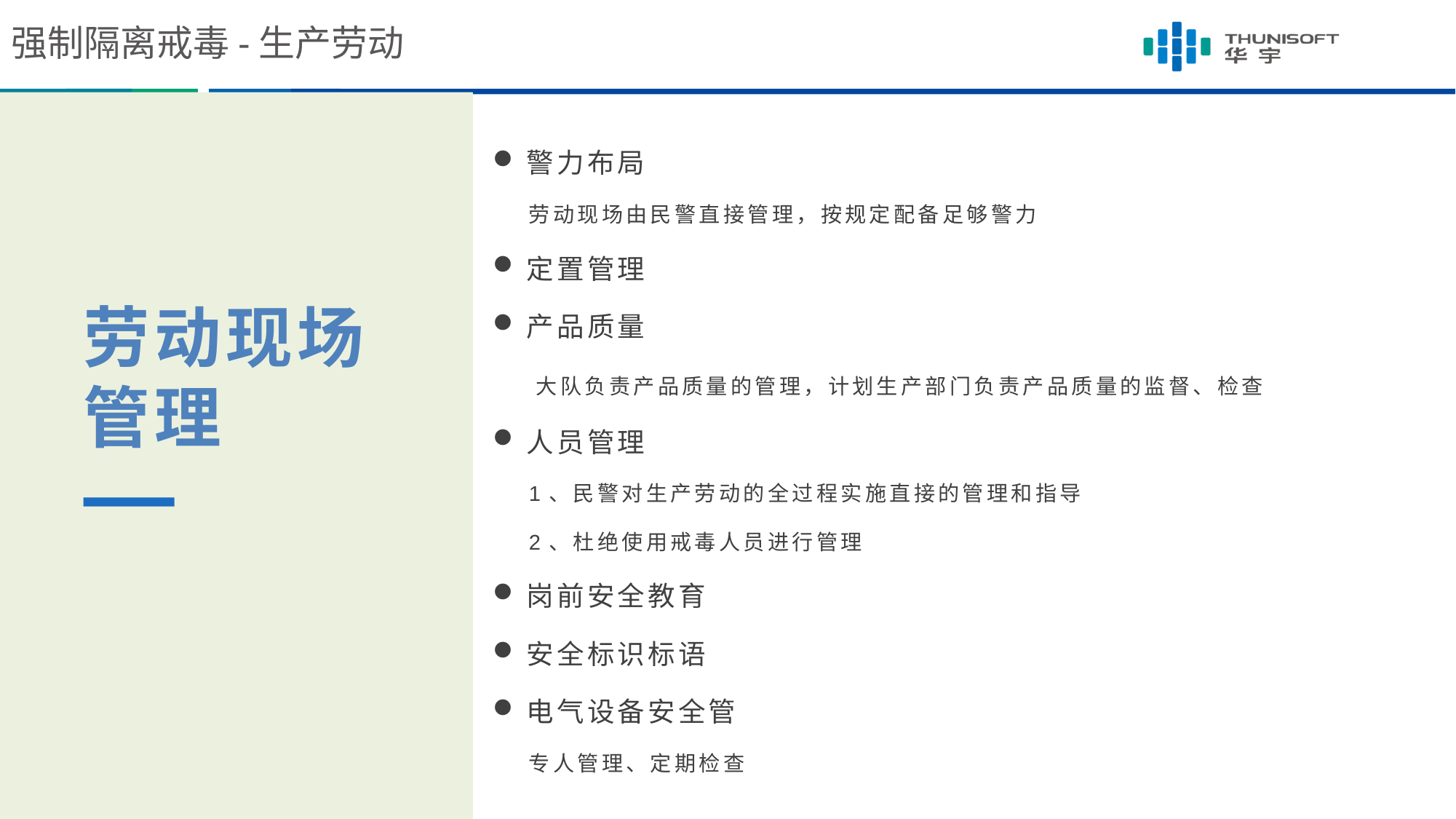

强制隔离戒毒-生产劳动

警力布局
    劳动现场由民警直接管理，按规定配备足够警力
定置管理
产品质量
    大队负责产品质量的管理，计划生产部门负责产品质量的监督、检查
人员管理
    1、民警对生产劳动的全过程实施直接的管理和指导
    2、杜绝使用戒毒人员进行管理
岗前安全教育
安全标识标语
电气设备安全管
    专人管理、定期检查
劳动现场管理

96